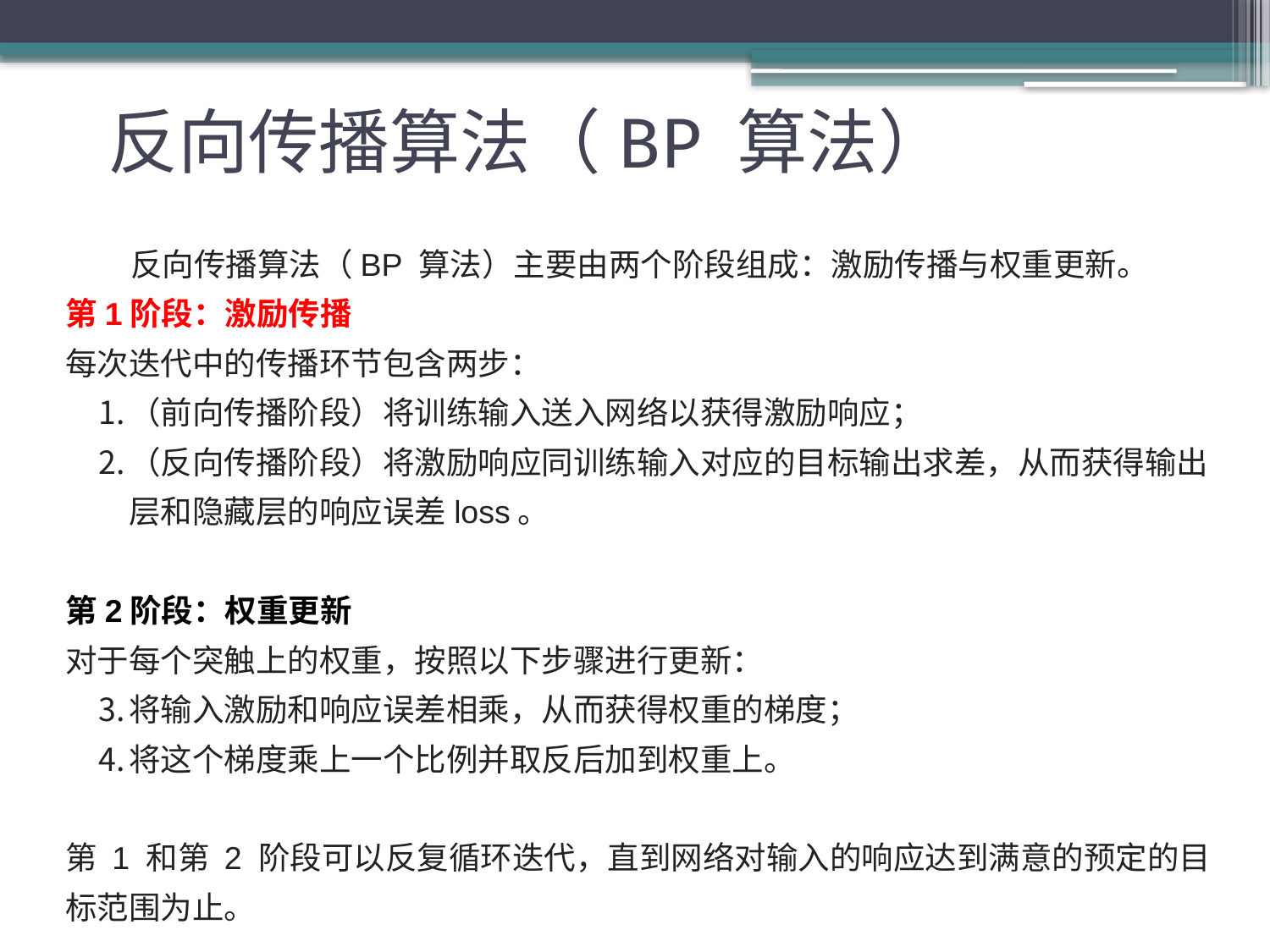

反向传播算法（BP 算法）
        反向传播算法（BP 算法）主要由两个阶段组成：激励传播与权重更新。
第1阶段：激励传播
每次迭代中的传播环节包含两步：
（前向传播阶段）将训练输入送入网络以获得激励响应；
（反向传播阶段）将激励响应同训练输入对应的目标输出求差，从而获得输出层和隐藏层的响应误差loss。

第2阶段：权重更新
对于每个突触上的权重，按照以下步骤进行更新：
将输入激励和响应误差相乘，从而获得权重的梯度；
将这个梯度乘上一个比例并取反后加到权重上。

第 1 和第 2 阶段可以反复循环迭代，直到网络对输入的响应达到满意的预定的目标范围为止。